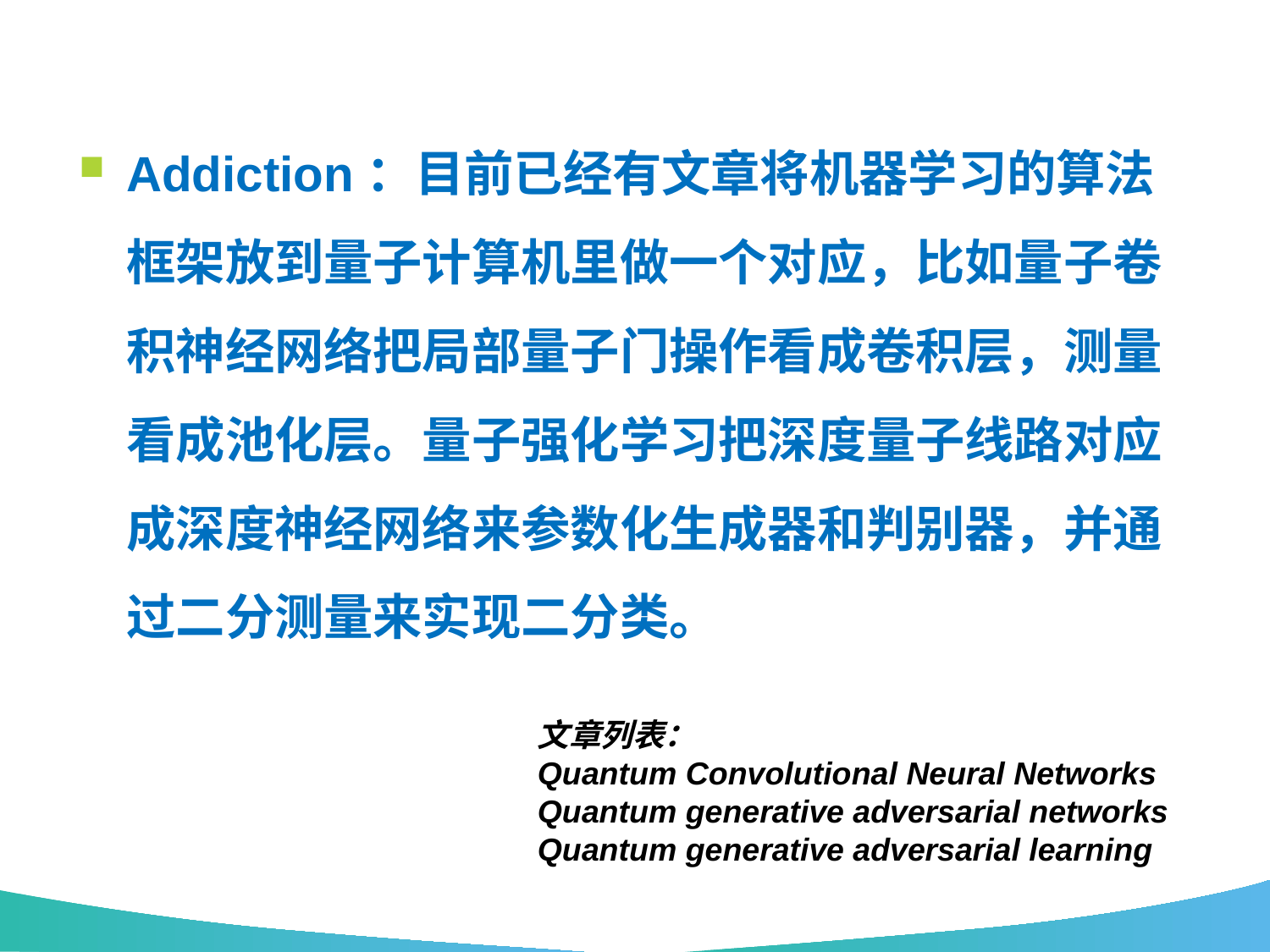

Addiction：目前已经有文章将机器学习的算法框架放到量子计算机里做一个对应，比如量子卷积神经网络把局部量子门操作看成卷积层，测量看成池化层。量子强化学习把深度量子线路对应成深度神经网络来参数化生成器和判别器，并通过二分测量来实现二分类。
文章列表：
Quantum Convolutional Neural Networks
Quantum generative adversarial networks
Quantum generative adversarial learning
28